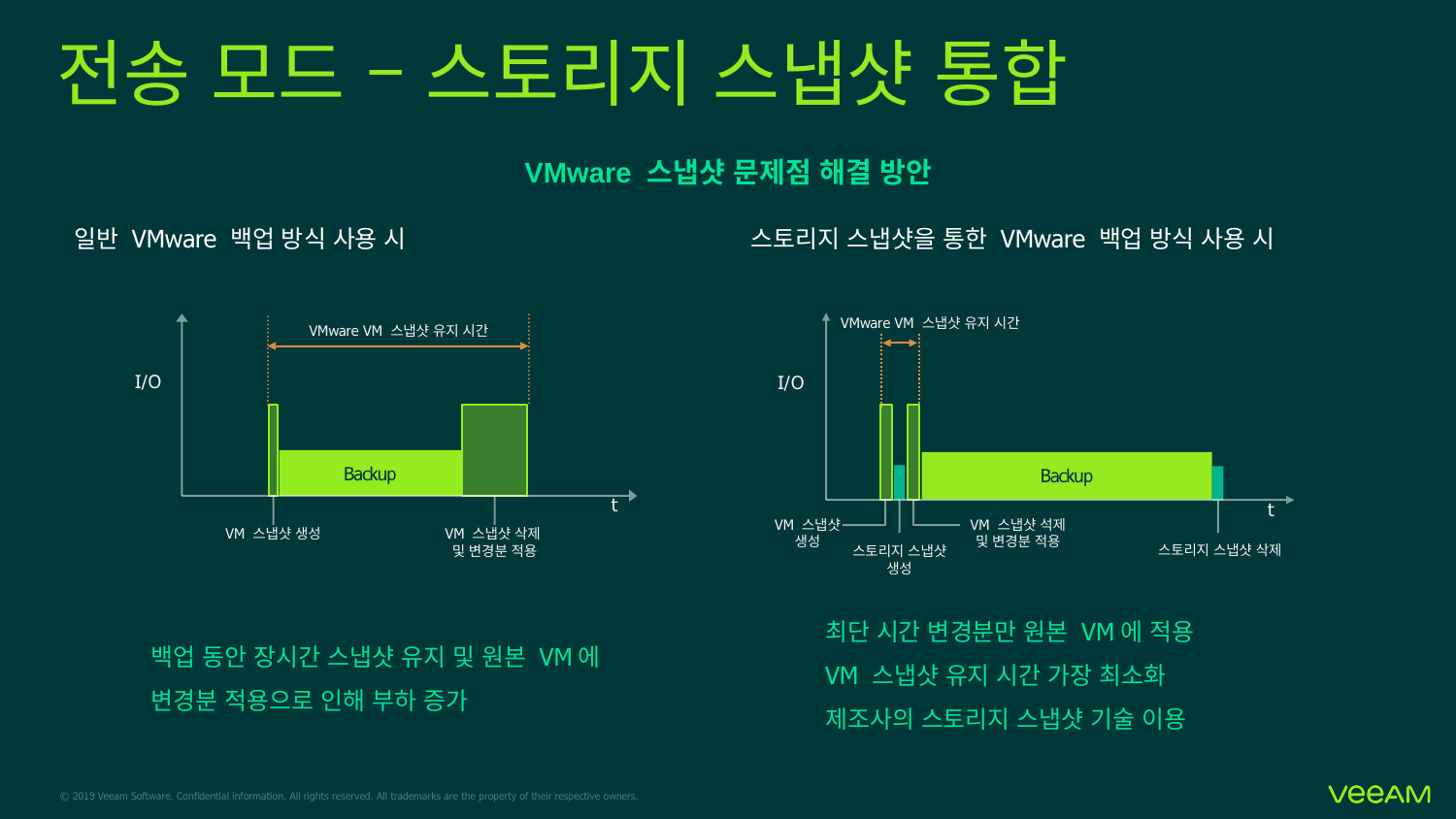

# 전송 모드 – 스토리지 스냅샷 통합
VMware 스냅샷 문제점 해결 방안
일반 VMware 백업 방식 사용 시
스토리지 스냅샷을 통한 VMware 백업 방식 사용 시
VMware VM 스냅샷 유지 시간
I/O

Backup
t
VM 스냅샷 생성
VM 스냅샷 삭제
및 변경분 적용
VMware VM 스냅샷 유지 시간
I/O

Backup

t
VM 스냅샷
생성
VM 스냅샷 석제
및 변경분 적용
스토리지 스냅샷 삭제
스토리지 스냅샷
생성

최단 시간 변경분만 원본 VM에 적용
VM 스냅샷 유지 시간 가장 최소화
제조사의 스토리지 스냅샷 기술 이용
백업 동안 장시간 스냅샷 유지 및 원본 VM에 변경분 적용으로 인해 부하 증가